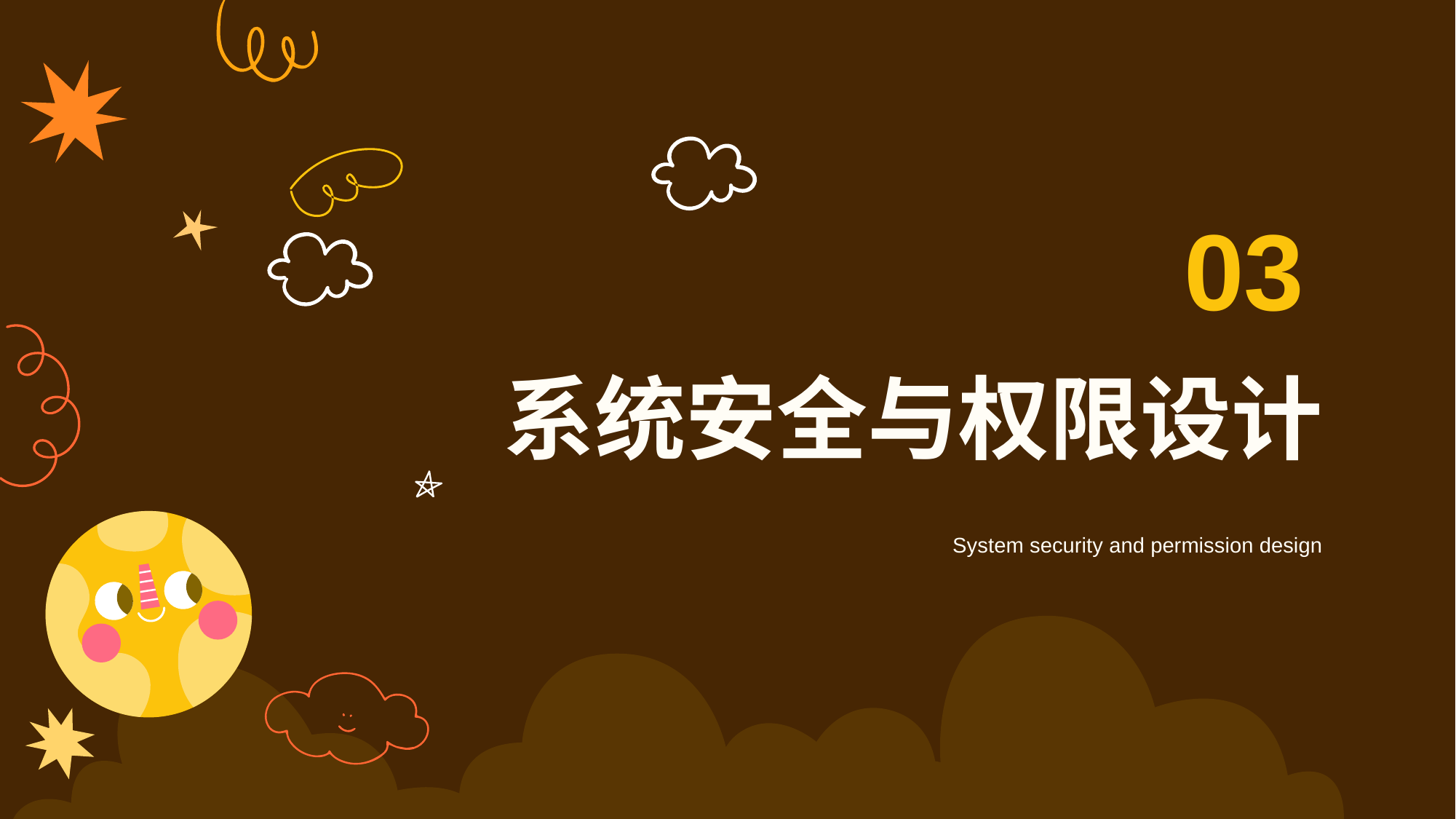

03

系统安全与权限设计

System security and permission design